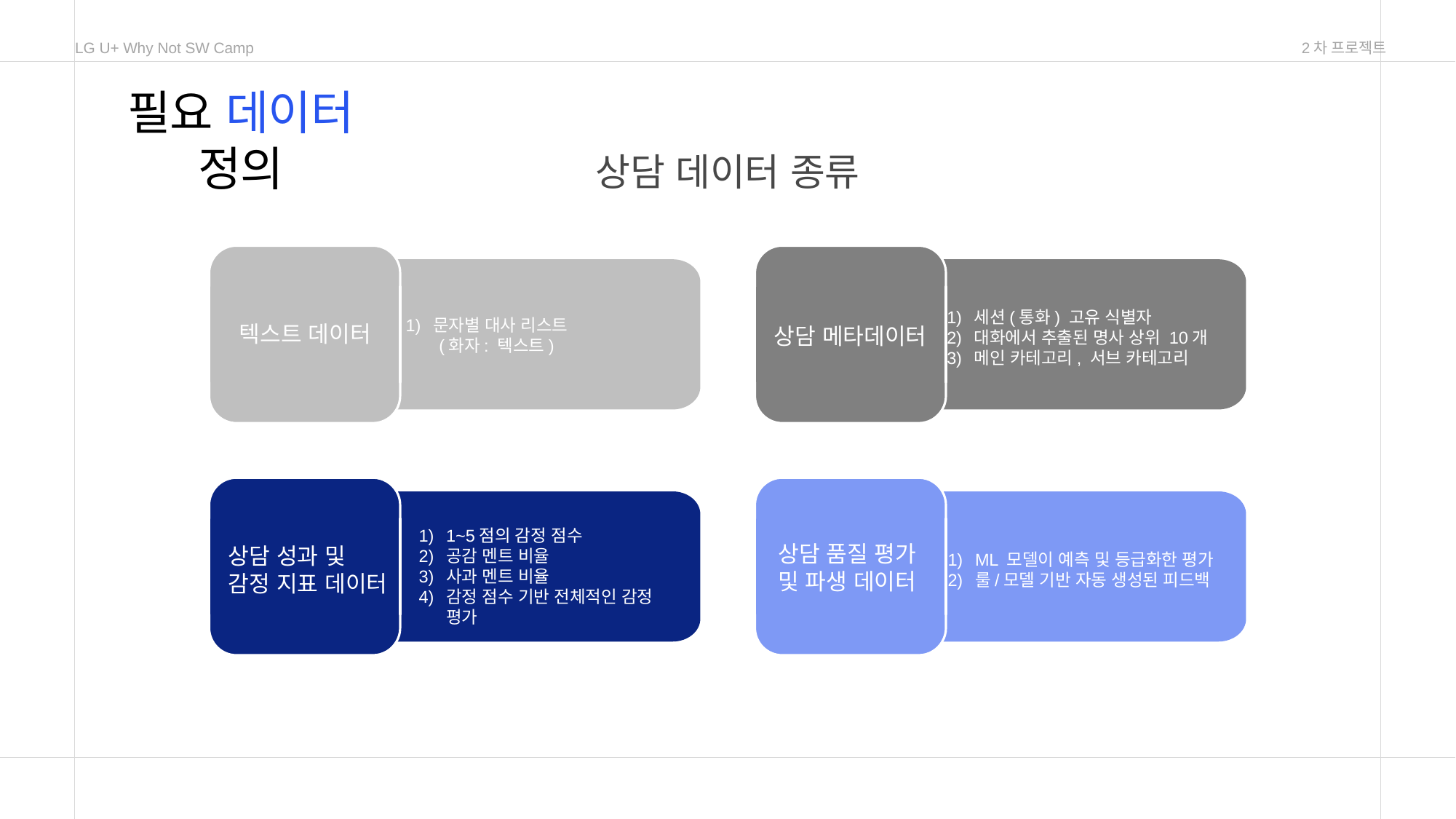

LG U+ Why Not SW Camp
2차 프로젝트
필요 데이터 정의
상담 데이터 종류

세션(통화) 고유 식별자
대화에서 추출된 명사 상위 10개
메인 카테고리, 서브 카테고리
문자별 대사 리스트
       (화자: 텍스트)
텍스트 데이터
상담 메타데이터

1~5점의 감정 점수
공감 멘트 비율
사과 멘트 비율
감정 점수 기반 전체적인 감정 평가
상담 품질 평가
및 파생 데이터
ML 모델이 예측 및 등급화한 평가
룰/모델 기반 자동 생성된 피드백

상담 성과 및
감정 지표 데이터